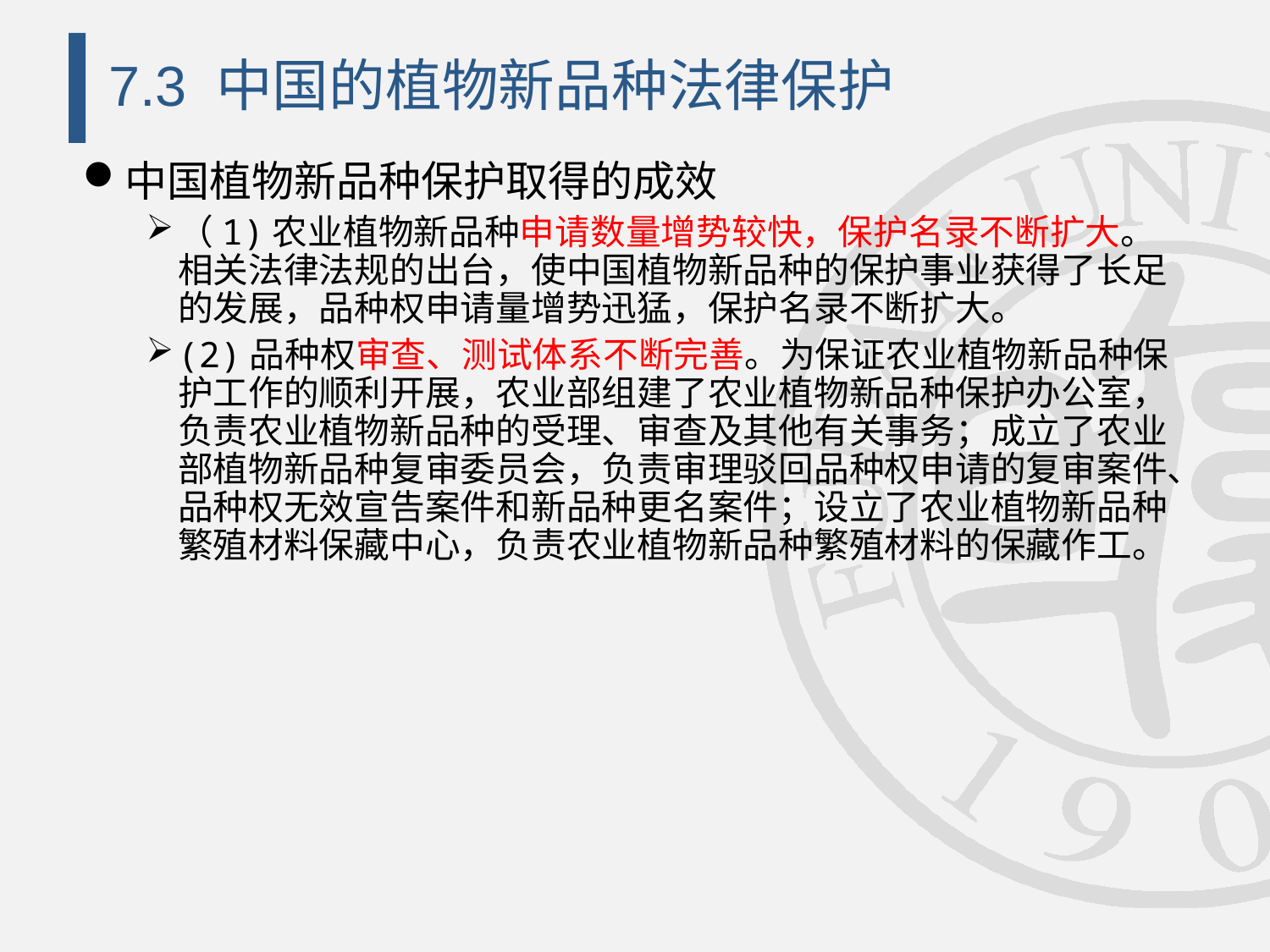

# 7.3 中国的植物新品种法律保护
中国植物新品种保护取得的成效
（1)农业植物新品种申请数量增势较快，保护名录不断扩大。相关法律法规的出台，使中国植物新品种的保护事业获得了长足的发展，品种权申请量增势迅猛，保护名录不断扩大。
(2)品种权审查、测试体系不断完善。为保证农业植物新品种保护工作的顺利开展，农业部组建了农业植物新品种保护办公室，负责农业植物新品种的受理、审查及其他有关事务；成立了农业部植物新品种复审委员会，负责审理驳回品种权申请的复审案件、品种权无效宣告案件和新品种更名案件；设立了农业植物新品种繁殖材料保藏中心，负责农业植物新品种繁殖材料的保藏作工。